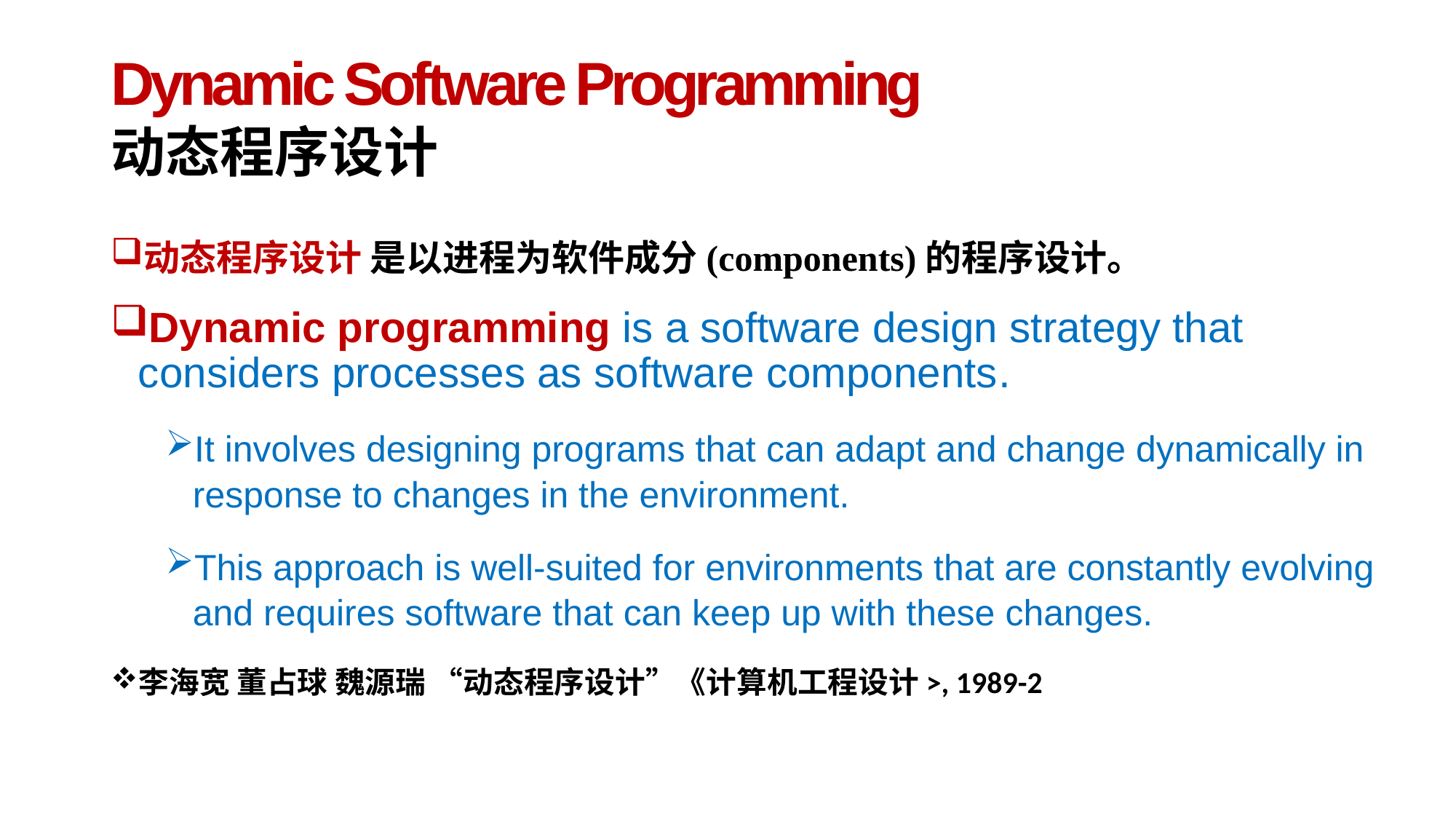

# Dynamic Software Programming 动态程序设计

动态程序设计 是以进程为软件成分(components)的程序设计。
Dynamic programming is a software design strategy that considers processes as software components.
It involves designing programs that can adapt and change dynamically in response to changes in the environment.
This approach is well-suited for environments that are constantly evolving and requires software that can keep up with these changes.
李海宽 董占球 魏源瑞 “动态程序设计”《计算机工程设计>, 1989-2